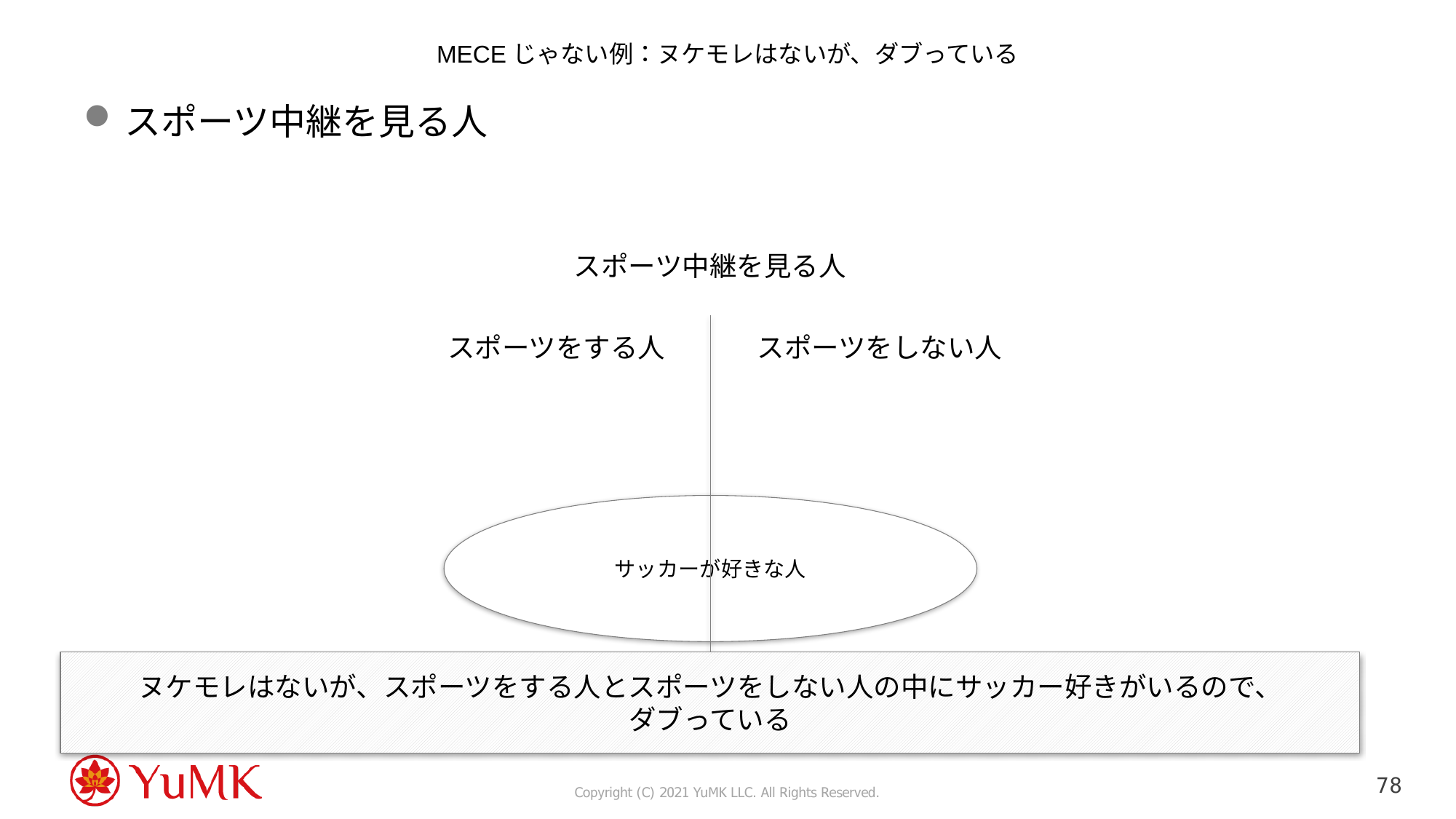

# MECEじゃない例：ヌケモレはないが、ダブっている
スポーツ中継を見る人
スポーツ中継を見る人
スポーツをする人
スポーツをしない人
サッカーが好きな人
ヌケモレはないが、スポーツをする人とスポーツをしない人の中にサッカー好きがいるので、
ダブっている
78